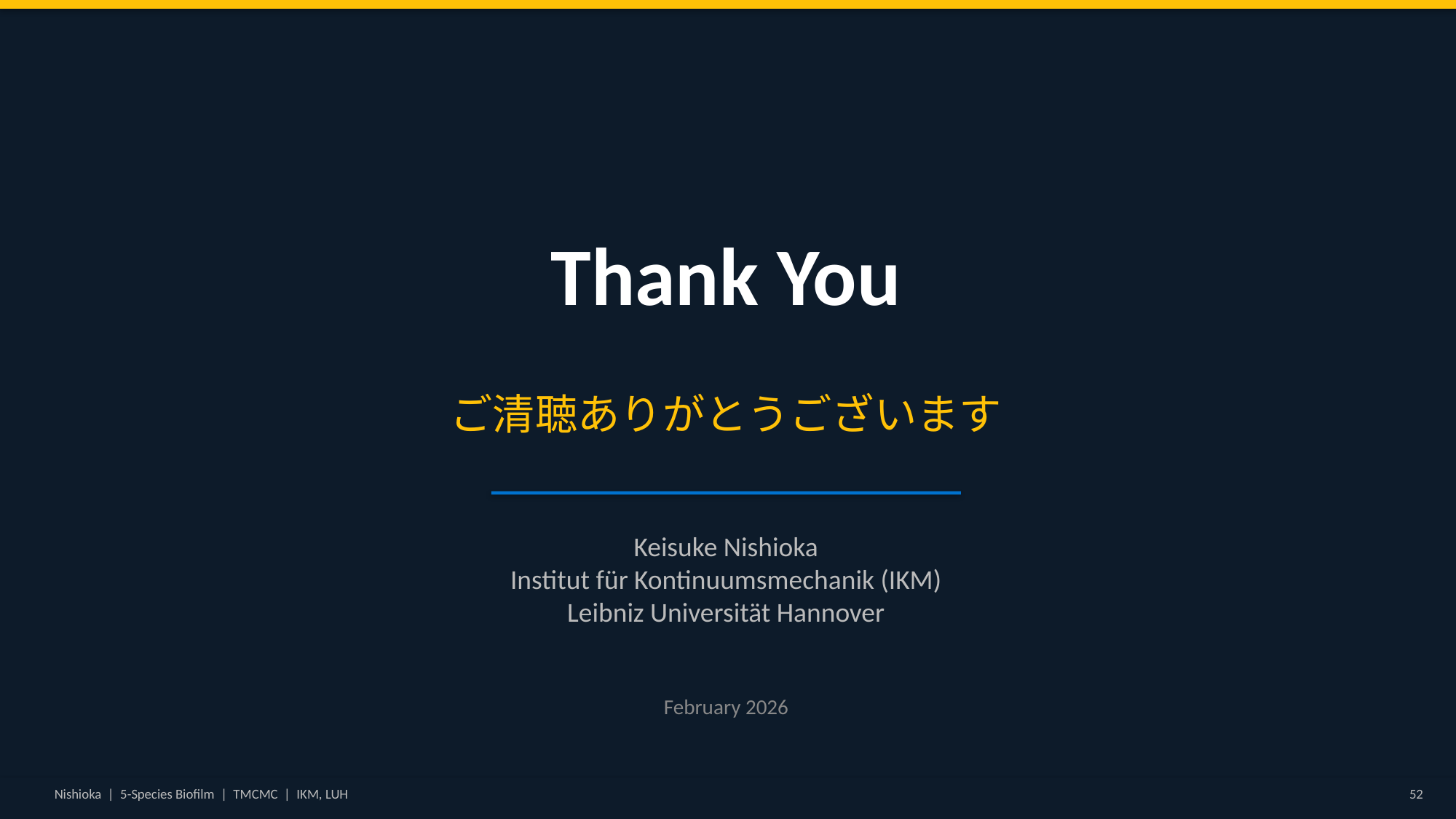

Thank You
ご清聴ありがとうございます

Keisuke Nishioka
Institut für Kontinuumsmechanik (IKM)
Leibniz Universität Hannover
February 2026

Nishioka  |  5-Species Biofilm  |  TMCMC  |  IKM, LUH
52